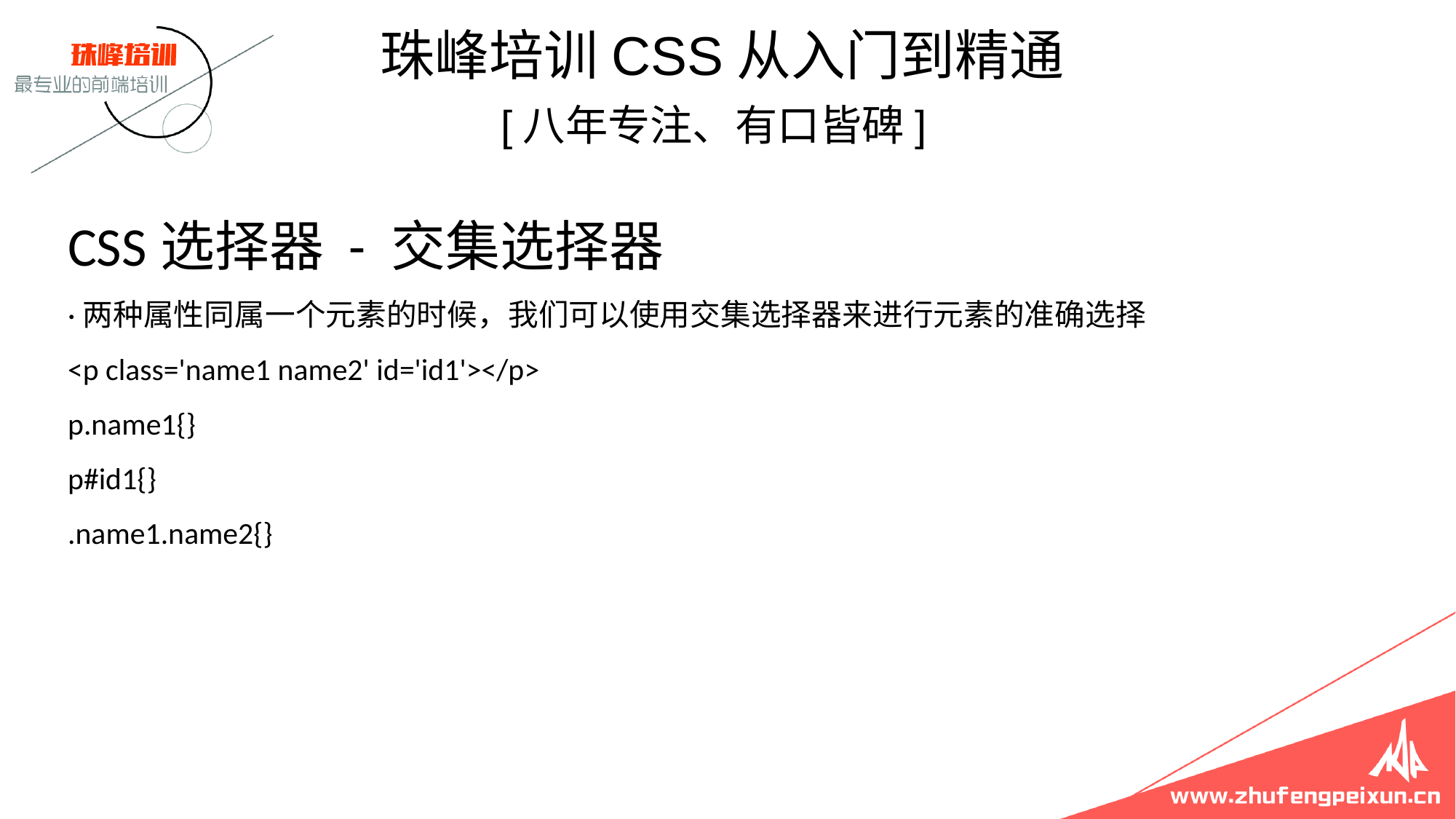

珠峰培训CSS从入门到精通
        [八年专注、有口皆碑]
# CSS选择器 - 交集选择器 ·两种属性同属一个元素的时候，我们可以使用交集选择器来进行元素的准确选择 <p class='name1 name2' id='id1'></p> p.name1{} p#id1{} .name1.name2{}